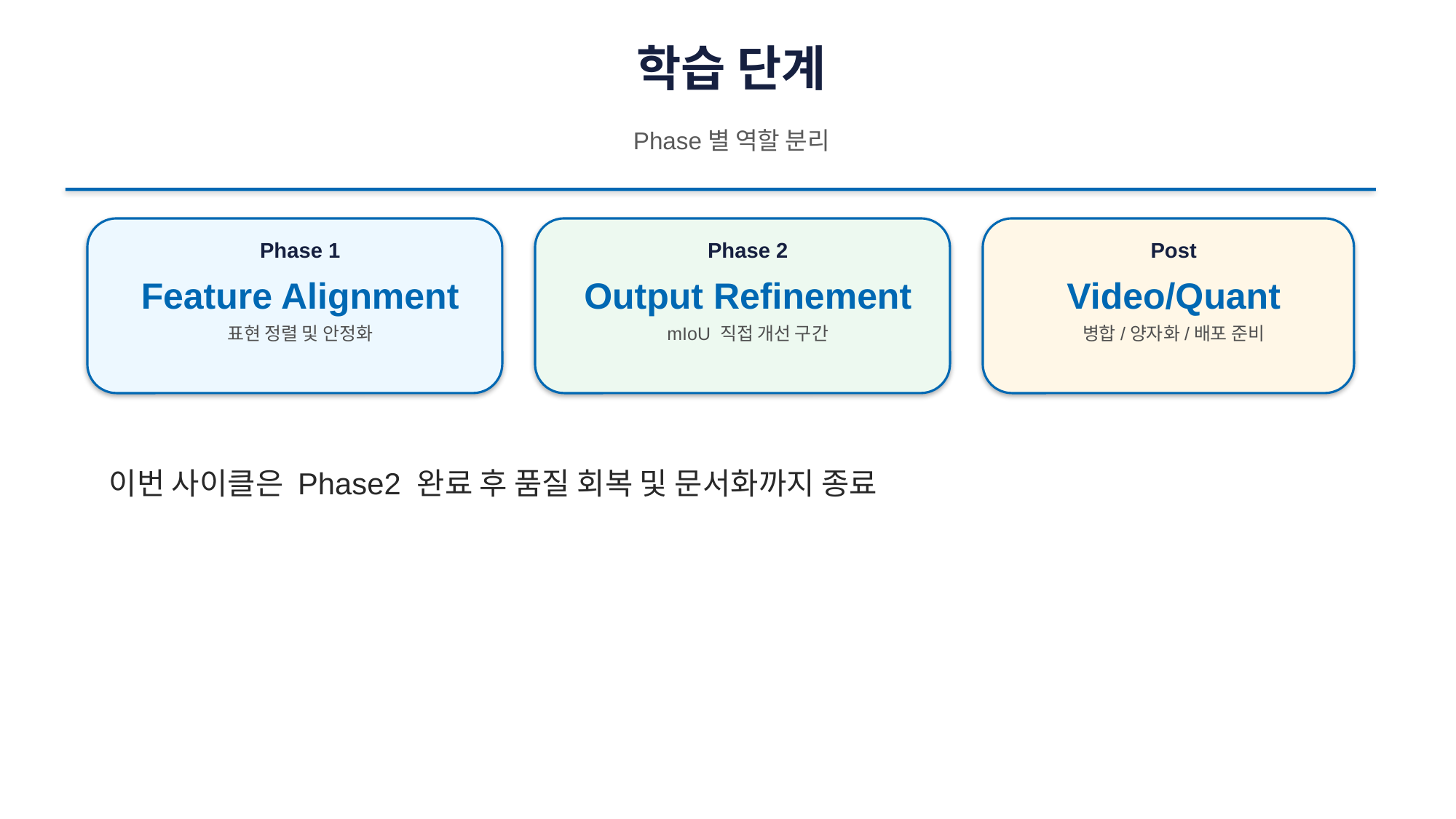

학습 단계
Phase별 역할 분리

Phase 1
Phase 2
Post
Feature Alignment
Output Refinement
Video/Quant
표현 정렬 및 안정화
mIoU 직접 개선 구간
병합/양자화/배포 준비
이번 사이클은 Phase2 완료 후 품질 회복 및 문서화까지 종료